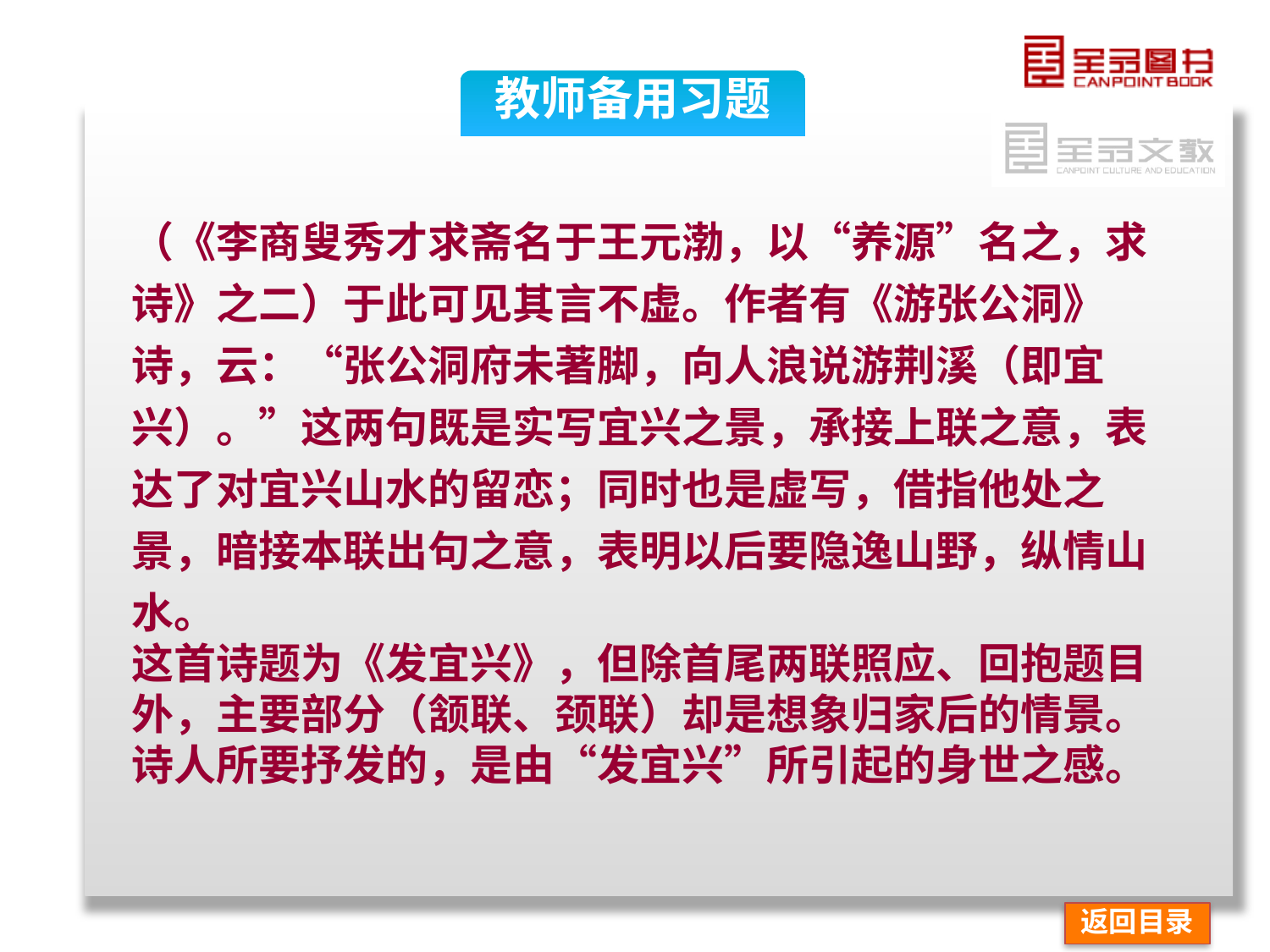

教师备用习题
（《李商叟秀才求斋名于王元渤，以“养源”名之，求诗》之二）于此可见其言不虚。作者有《游张公洞》诗，云：“张公洞府未著脚，向人浪说游荆溪（即宜兴）。”这两句既是实写宜兴之景，承接上联之意，表达了对宜兴山水的留恋；同时也是虚写，借指他处之景，暗接本联出句之意，表明以后要隐逸山野，纵情山水。
这首诗题为《发宜兴》，但除首尾两联照应、回抱题目外，主要部分（颔联、颈联）却是想象归家后的情景。诗人所要抒发的，是由“发宜兴”所引起的身世之感。

返回目录